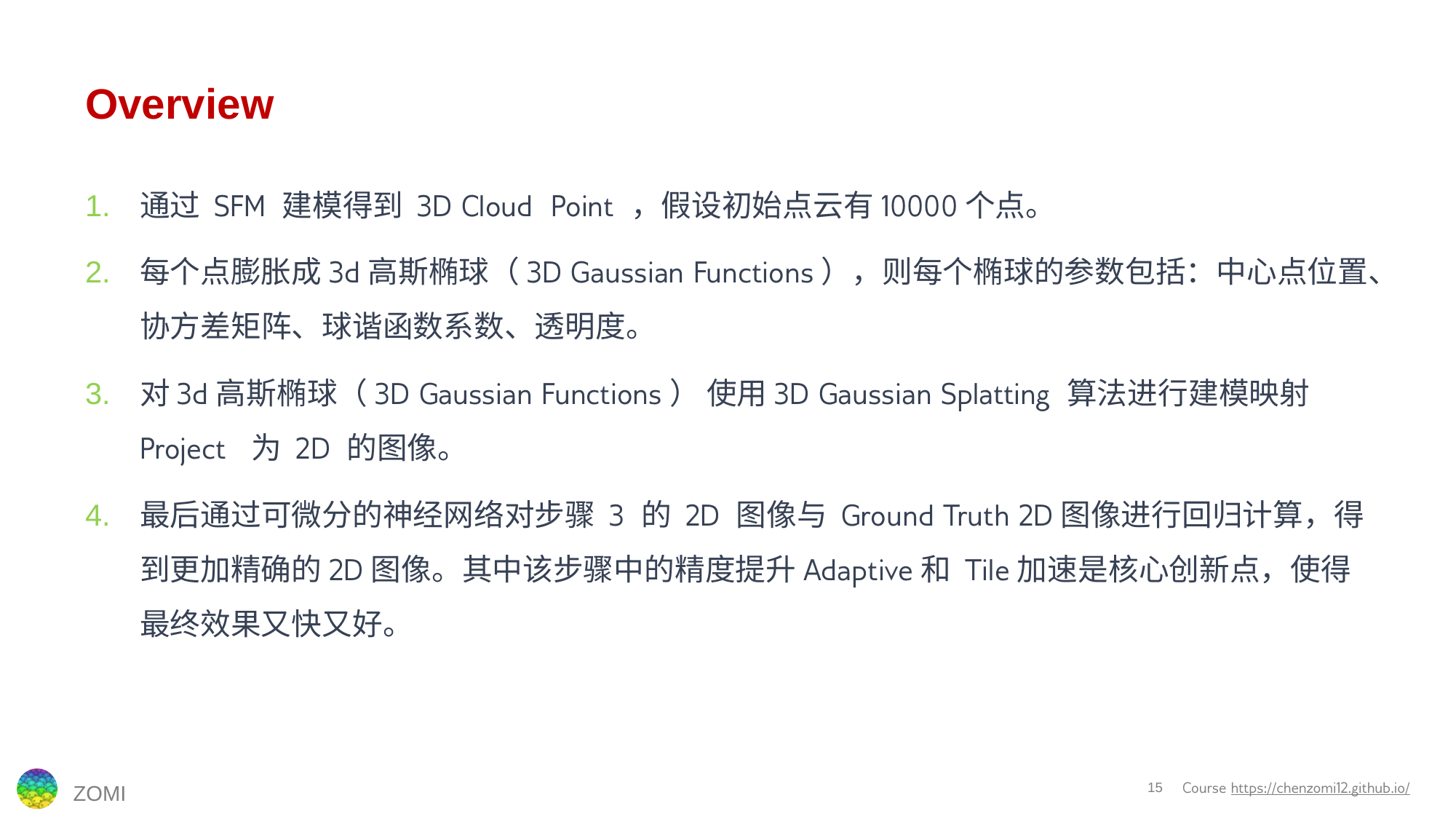

# Overview
通过 SFM 建模得到 3D Cloud  Point ，假设初始点云有10000个点。
每个点膨胀成3d高斯椭球（3D Gaussian Functions），则每个椭球的参数包括：中心点位置、协方差矩阵、球谐函数系数、透明度。
对3d高斯椭球（3D Gaussian Functions） 使用3D Gaussian Splatting 算法进行建模映射 Project  为 2D 的图像。
最后通过可微分的神经网络对步骤 3 的 2D 图像与 Ground Truth 2D图像进行回归计算，得到更加精确的2D图像。其中该步骤中的精度提升Adaptive和 Tile加速是核心创新点，使得最终效果又快又好。